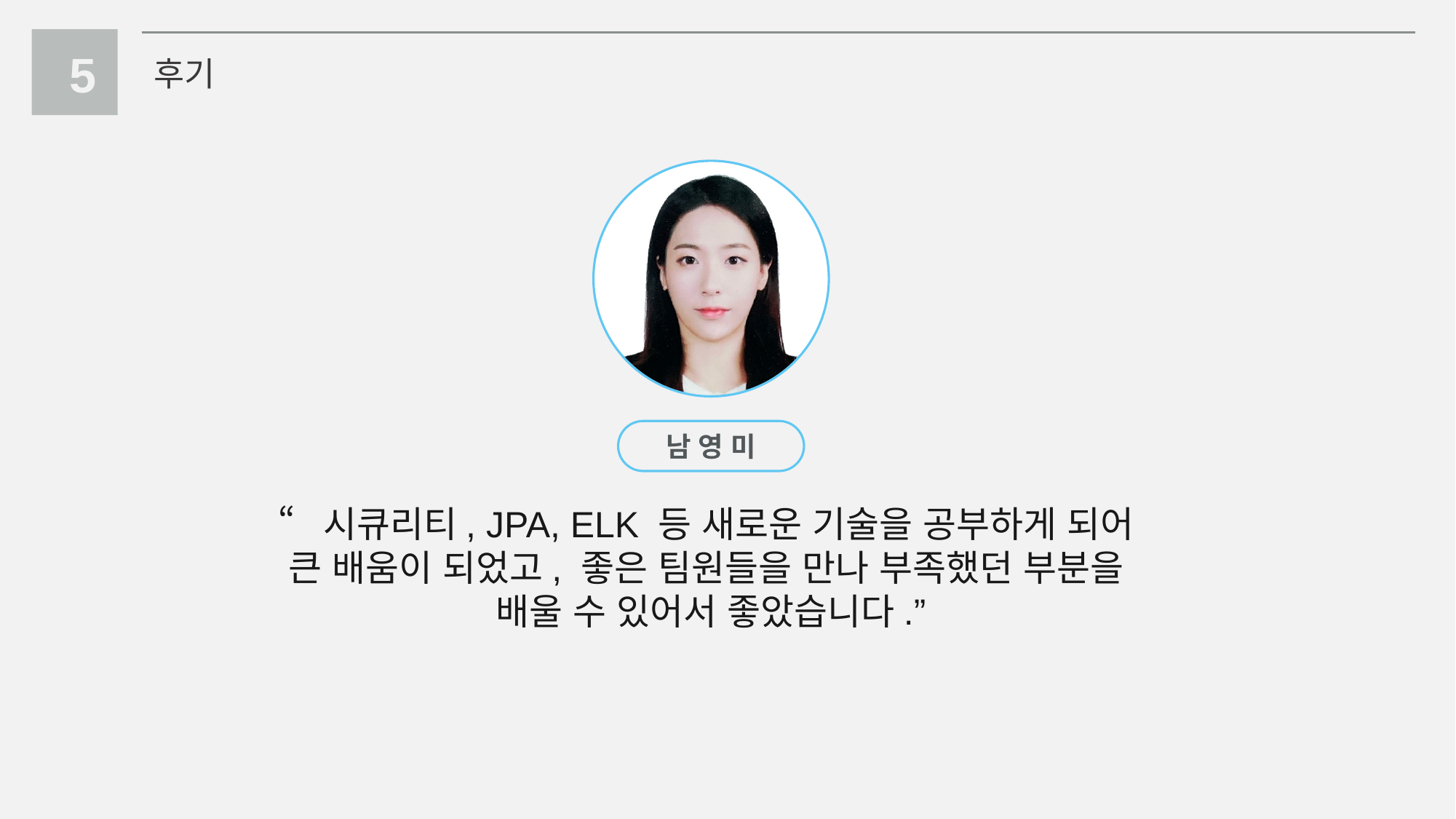

5
후기

남 영 미
“시큐리티, JPA, ELK 등 새로운 기술을 공부하게 되어
큰 배움이 되었고, 좋은 팀원들을 만나 부족했던 부분을
배울 수 있어서 좋았습니다.”